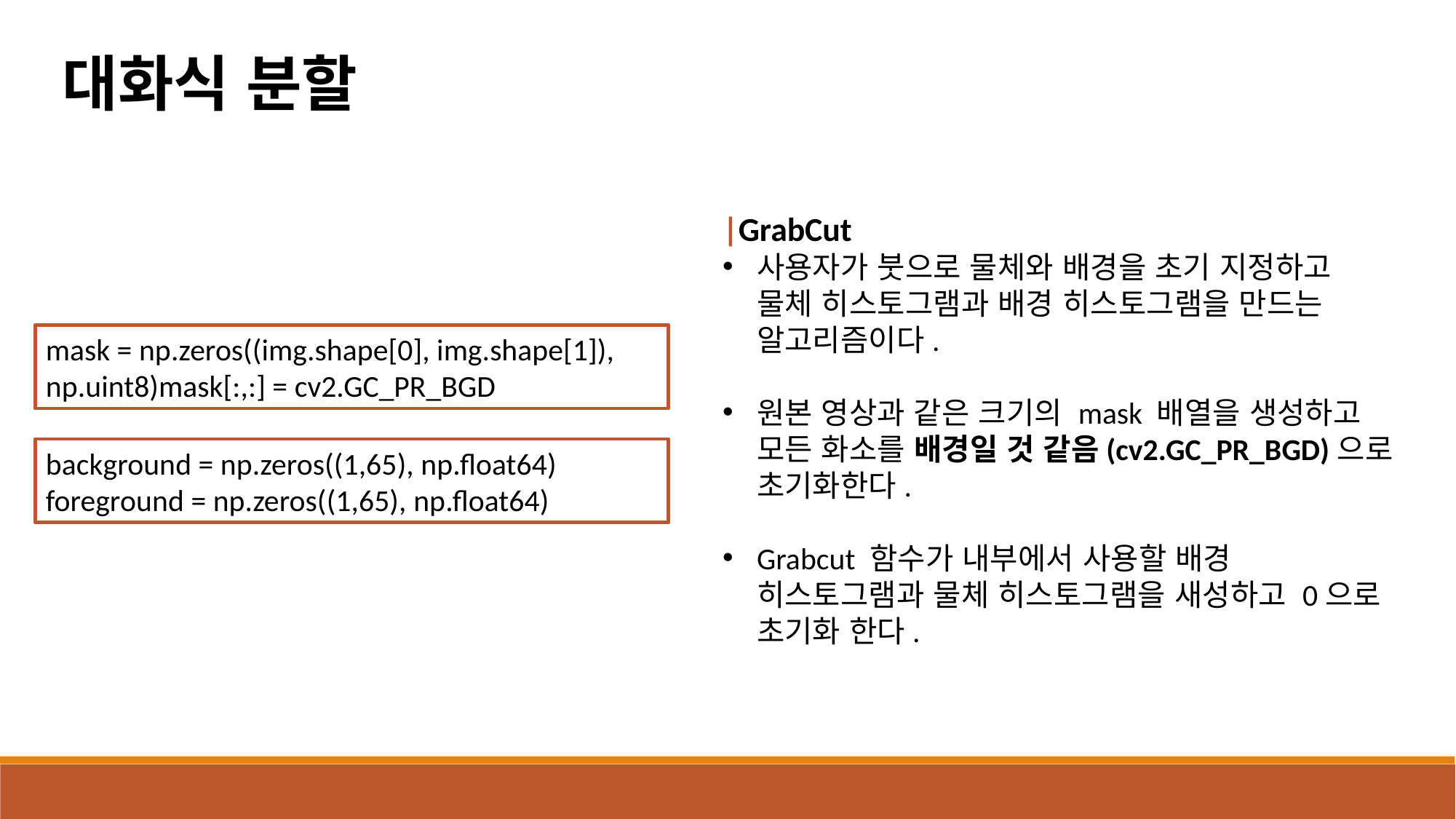

대화식 분할
|GrabCut
사용자가 붓으로 물체와 배경을 초기 지정하고 물체 히스토그램과 배경 히스토그램을 만드는 알고리즘이다.

원본 영상과 같은 크기의 mask 배열을 생성하고 모든 화소를 배경일 것 같음(cv2.GC_PR_BGD)으로 초기화한다.

Grabcut 함수가 내부에서 사용할 배경 히스토그램과 물체 히스토그램을 새성하고 0으로 초기화 한다.
mask = np.zeros((img.shape[0], img.shape[1]), np.uint8)mask[:,:] = cv2.GC_PR_BGD
background = np.zeros((1,65), np.float64)
foreground = np.zeros((1,65), np.float64)